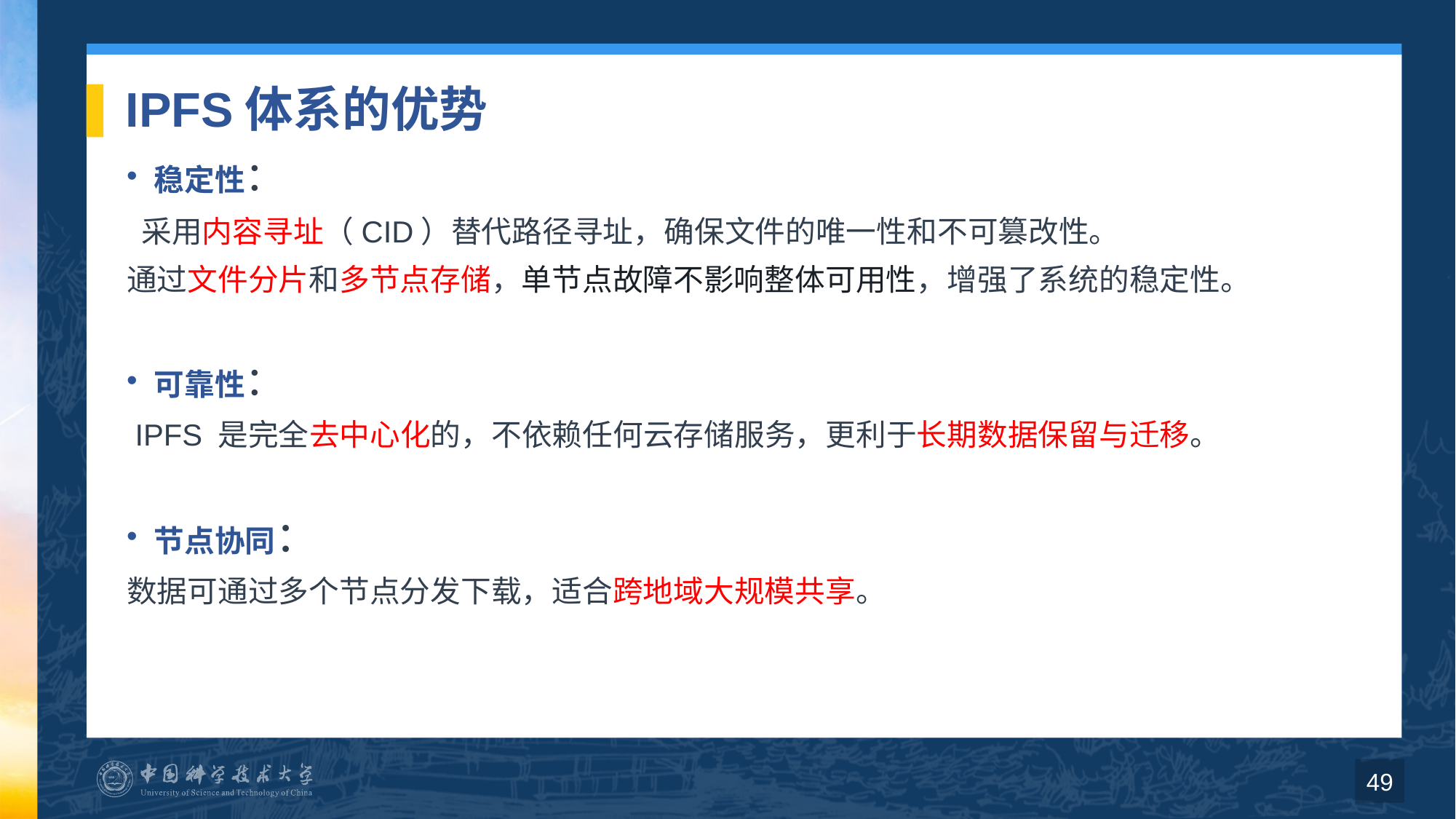

# IPFS体系的优势
稳定性：
 采用内容寻址（CID）替代路径寻址，确保文件的唯一性和不可篡改性。
通过文件分片和多节点存储，单节点故障不影响整体可用性，增强了系统的稳定性。

可靠性：
 IPFS 是完全去中心化的，不依赖任何云存储服务，更利于长期数据保留与迁移。

节点协同：
数据可通过多个节点分发下载，适合跨地域大规模共享。
49